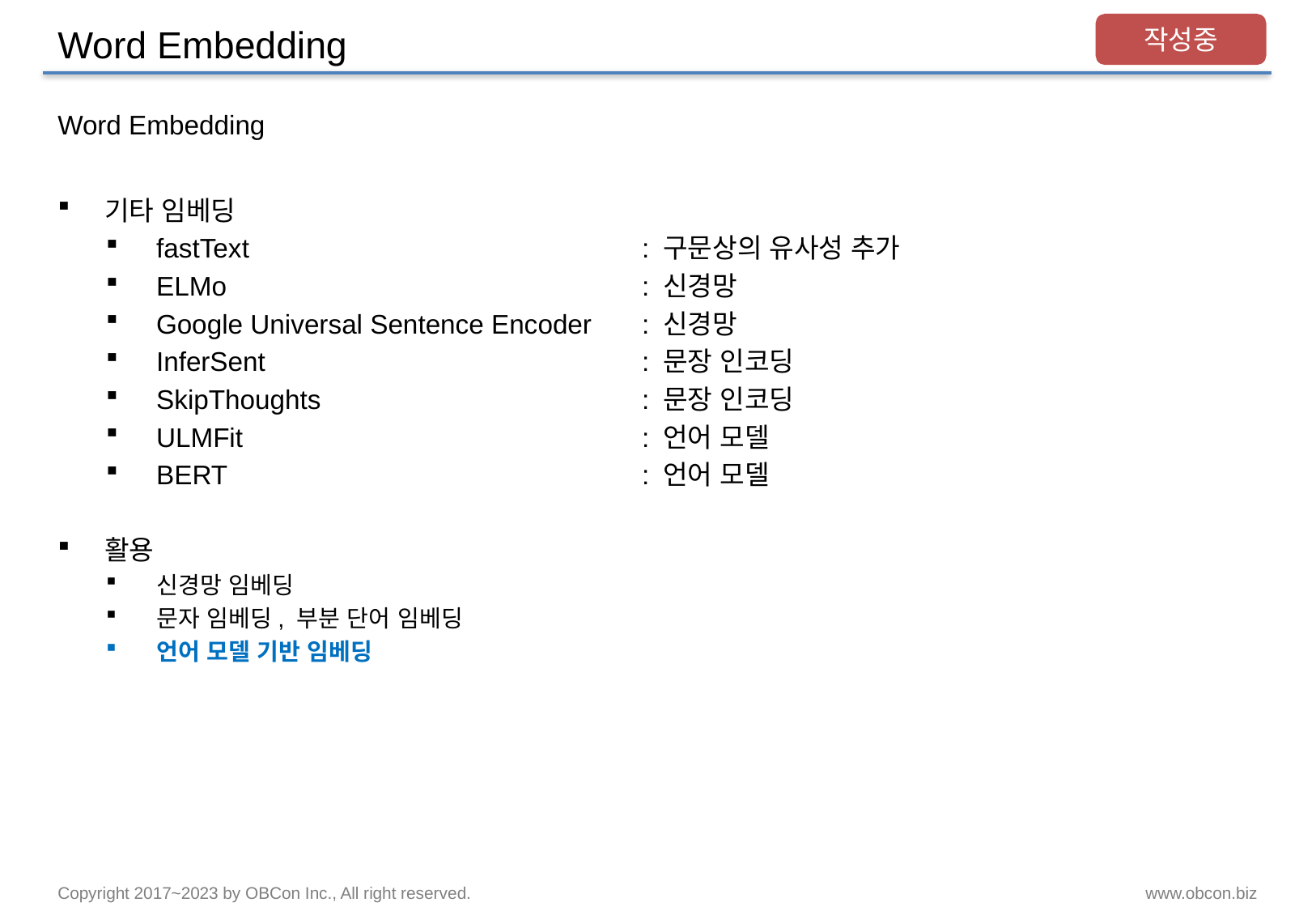

# Word Embedding
작성중
Word Embedding
기타 임베딩
fastText				: 구문상의 유사성 추가
ELMo				: 신경망
Google Universal Sentence Encoder	: 신경망
InferSent				: 문장 인코딩
SkipThoughts 			: 문장 인코딩
ULMFit				: 언어 모델
BERT			   	: 언어 모델

활용
신경망 임베딩
문자 임베딩, 부분 단어 임베딩
언어 모델 기반 임베딩